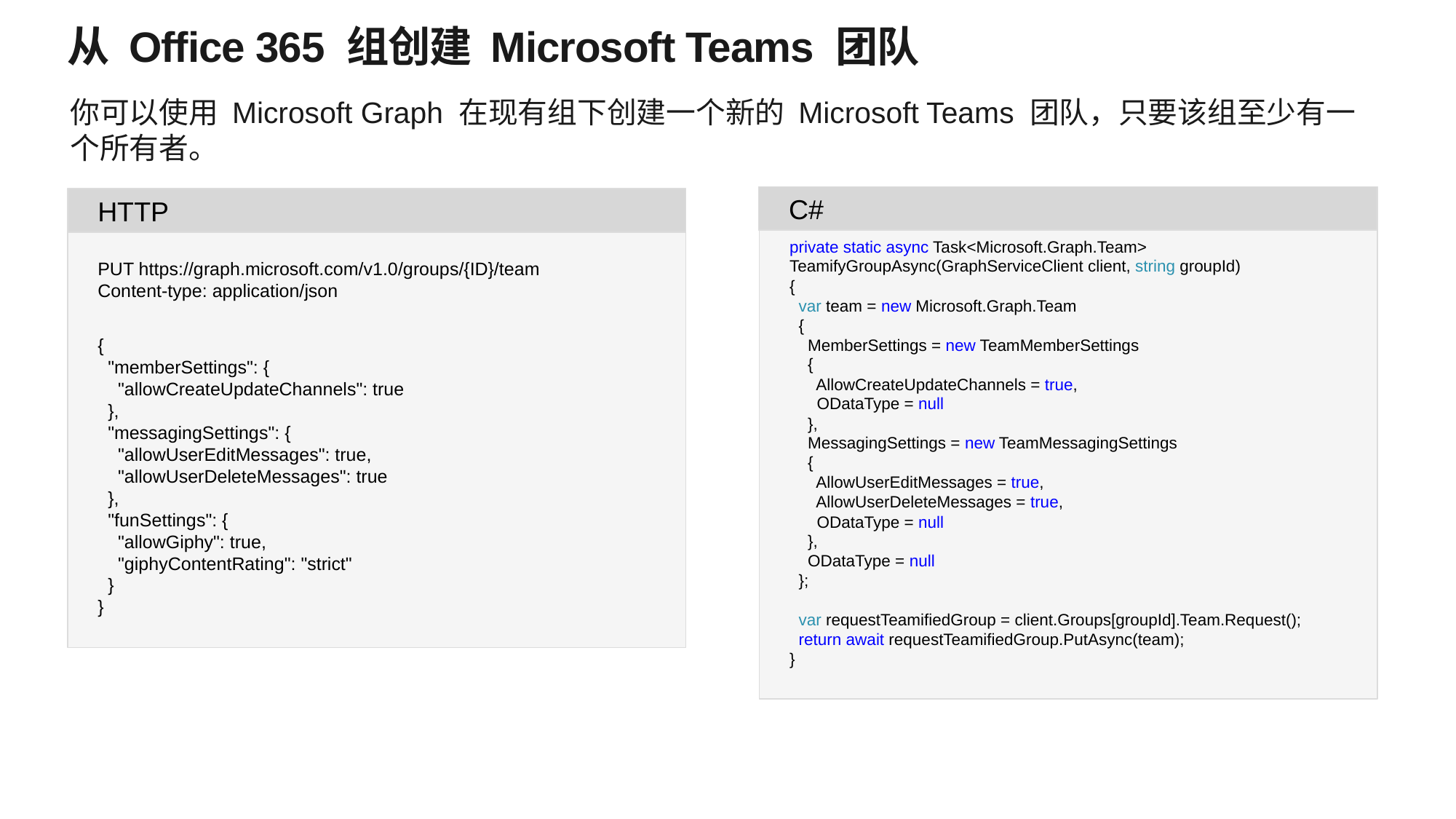

# 从 Office 365 组创建 Microsoft Teams 团队
你可以使用 Microsoft Graph 在现有组下创建一个新的 Microsoft Teams 团队，只要该组至少有一个所有者。
C#
HTTP
private static async Task<Microsoft.Graph.Team> TeamifyGroupAsync(GraphServiceClient client, string groupId)
{
  var team = new Microsoft.Graph.Team
  {
    MemberSettings = new TeamMemberSettings
    {
      AllowCreateUpdateChannels = true,
      ODataType = null
    },
    MessagingSettings = new TeamMessagingSettings
    {
      AllowUserEditMessages = true,
      AllowUserDeleteMessages = true,
      ODataType = null
    },
    ODataType = null
  };
  var requestTeamifiedGroup = client.Groups[groupId].Team.Request();
  return await requestTeamifiedGroup.PutAsync(team);
}
PUT https://graph.microsoft.com/v1.0/groups/{ID}/team
Content-type: application/json
{
  "memberSettings": {
    "allowCreateUpdateChannels": true
  },
  "messagingSettings": {
    "allowUserEditMessages": true,
    "allowUserDeleteMessages": true
  },
  "funSettings": {
    "allowGiphy": true,
    "giphyContentRating": "strict"
  }
}